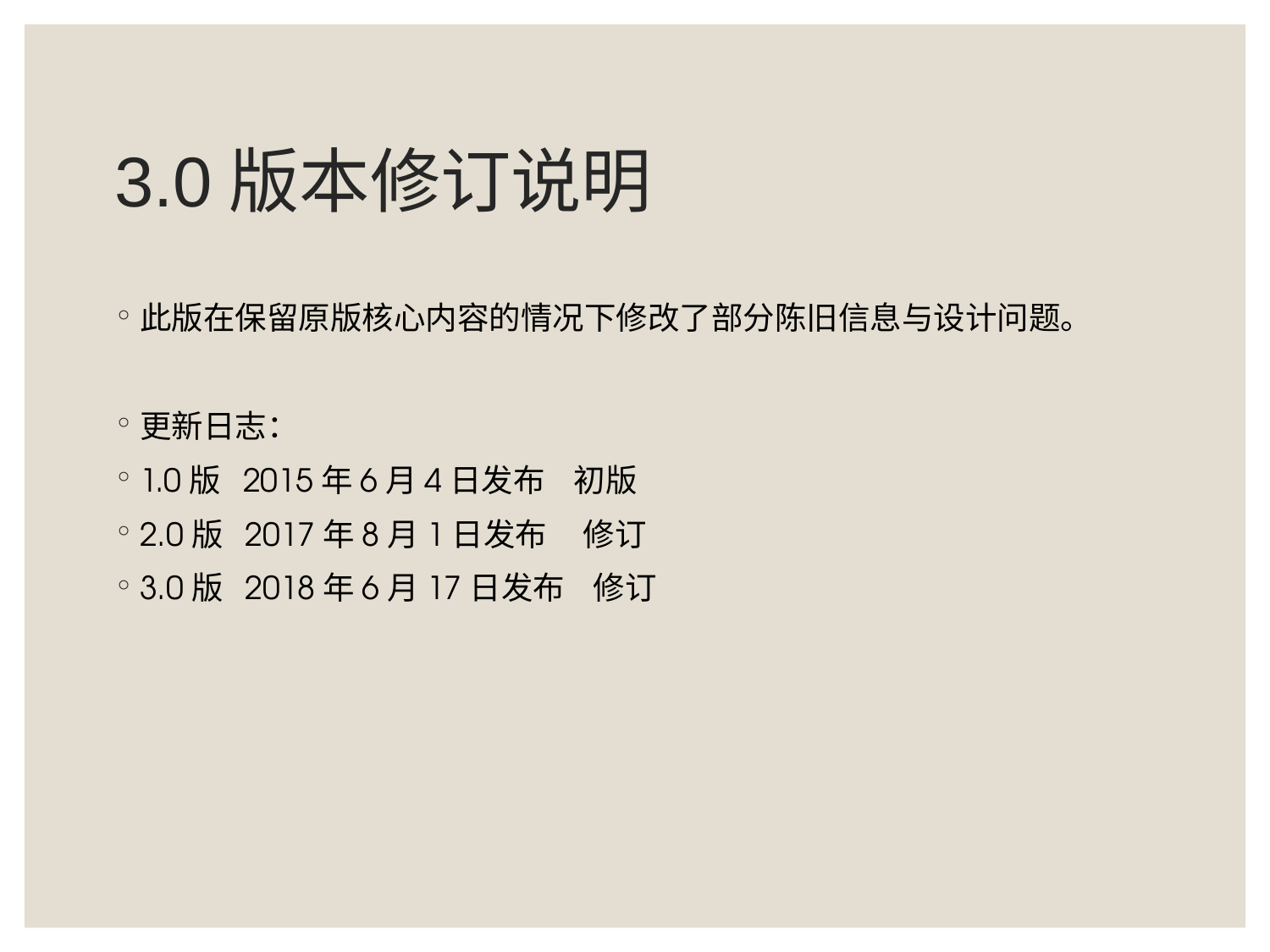

# 3.0版本修订说明
此版在保留原版核心内容的情况下修改了部分陈旧信息与设计问题。

更新日志：
1.0版  2015年6月4日发布    初版
2.0版  2017年8月1日发布     修订
3.0版  2018年6月17日发布    修订